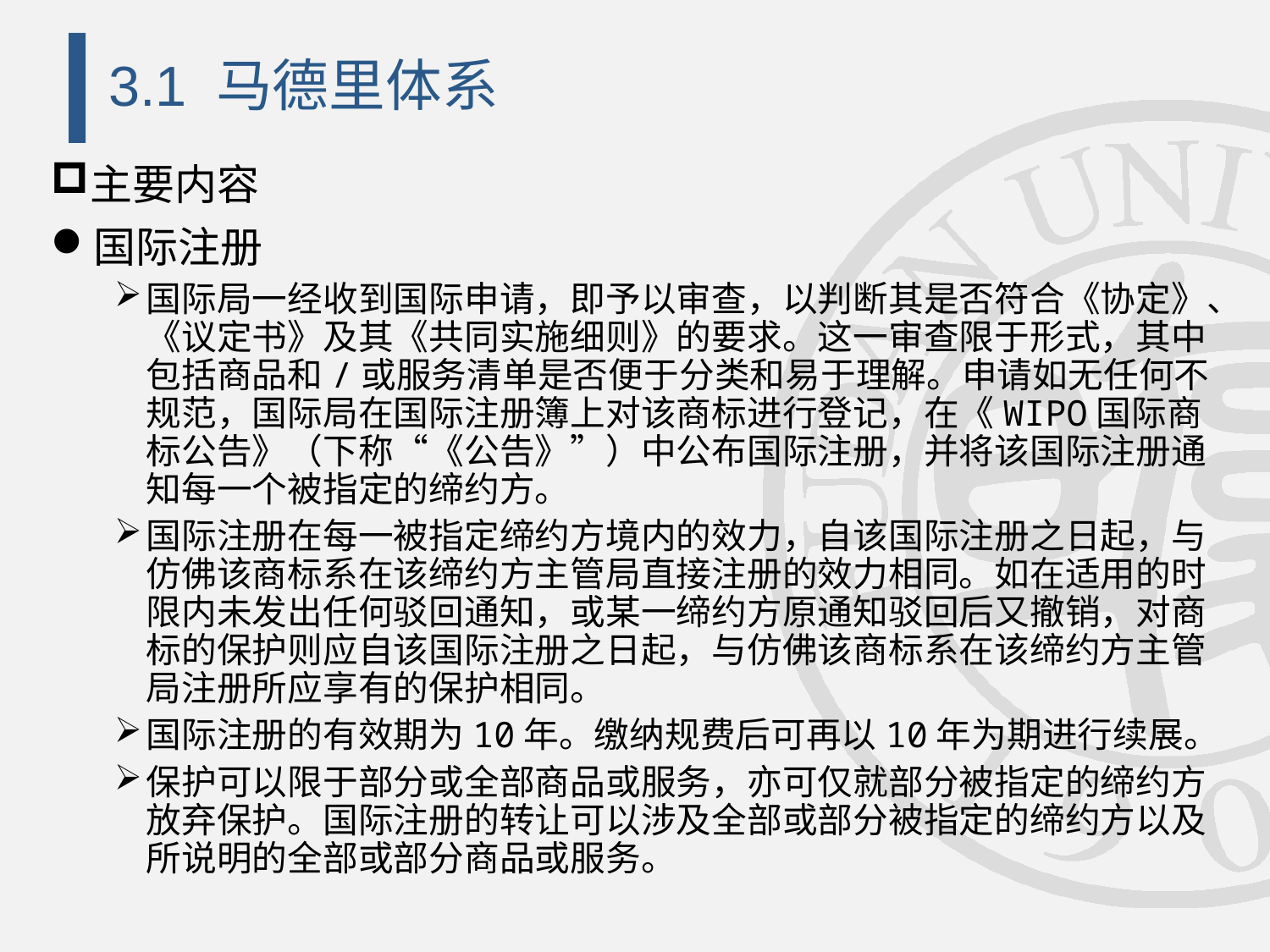

# 3.1 马德里体系
主要内容
国际注册
国际局一经收到国际申请，即予以审查，以判断其是否符合《协定》、《议定书》及其《共同实施细则》的要求。这一审查限于形式，其中包括商品和/或服务清单是否便于分类和易于理解。申请如无任何不规范，国际局在国际注册簿上对该商标进行登记，在《WIPO国际商标公告》（下称“《公告》”）中公布国际注册，并将该国际注册通知每一个被指定的缔约方。
国际注册在每一被指定缔约方境内的效力，自该国际注册之日起，与仿佛该商标系在该缔约方主管局直接注册的效力相同。如在适用的时限内未发出任何驳回通知，或某一缔约方原通知驳回后又撤销，对商标的保护则应自该国际注册之日起，与仿佛该商标系在该缔约方主管局注册所应享有的保护相同。
国际注册的有效期为10年。缴纳规费后可再以10年为期进行续展。
保护可以限于部分或全部商品或服务，亦可仅就部分被指定的缔约方放弃保护。国际注册的转让可以涉及全部或部分被指定的缔约方以及所说明的全部或部分商品或服务。